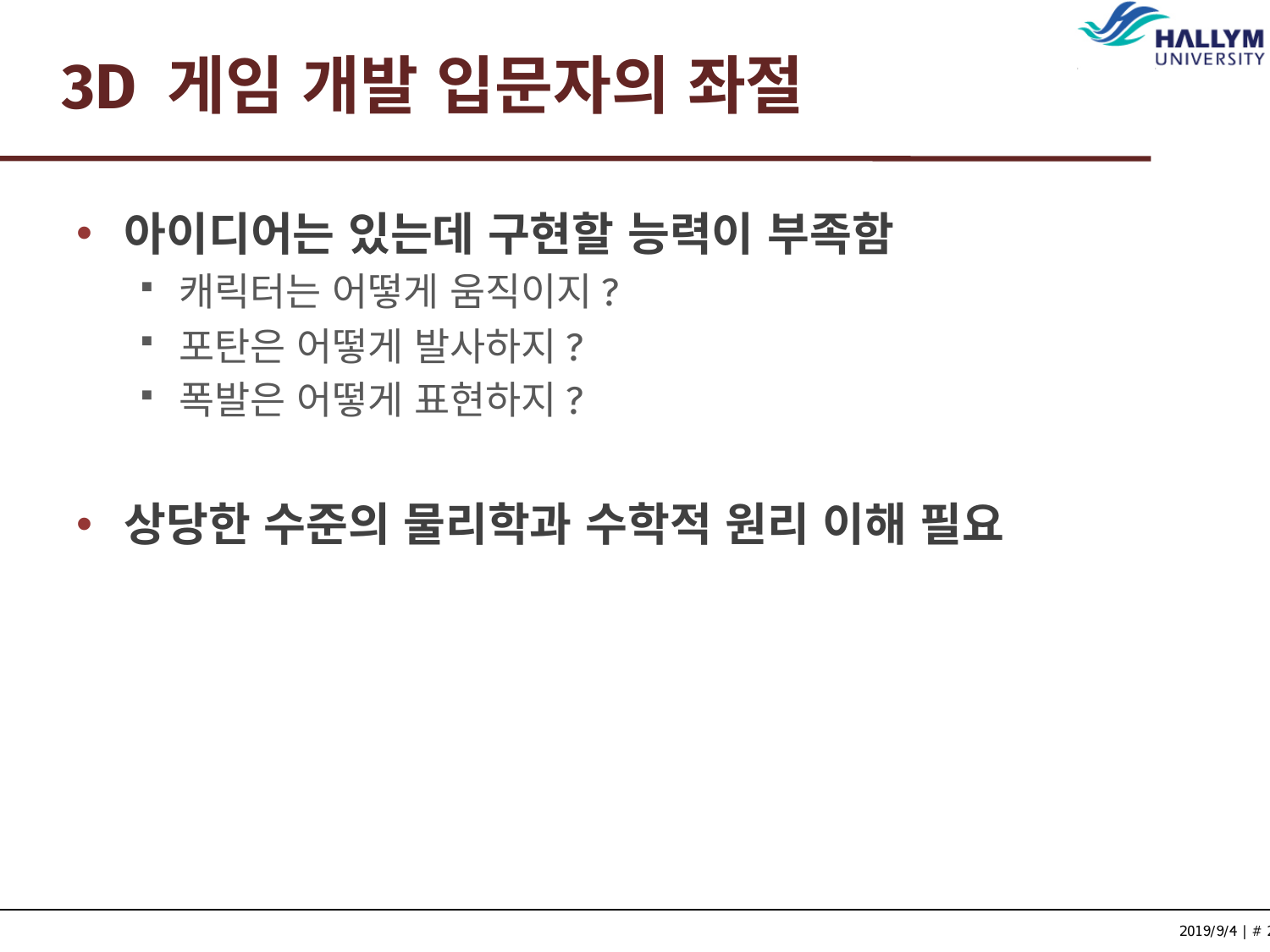

# 3D 게임 개발 입문자의 좌절
아이디어는 있는데 구현할 능력이 부족함
캐릭터는 어떻게 움직이지?
포탄은 어떻게 발사하지?
폭발은 어떻게 표현하지?

상당한 수준의 물리학과 수학적 원리 이해 필요